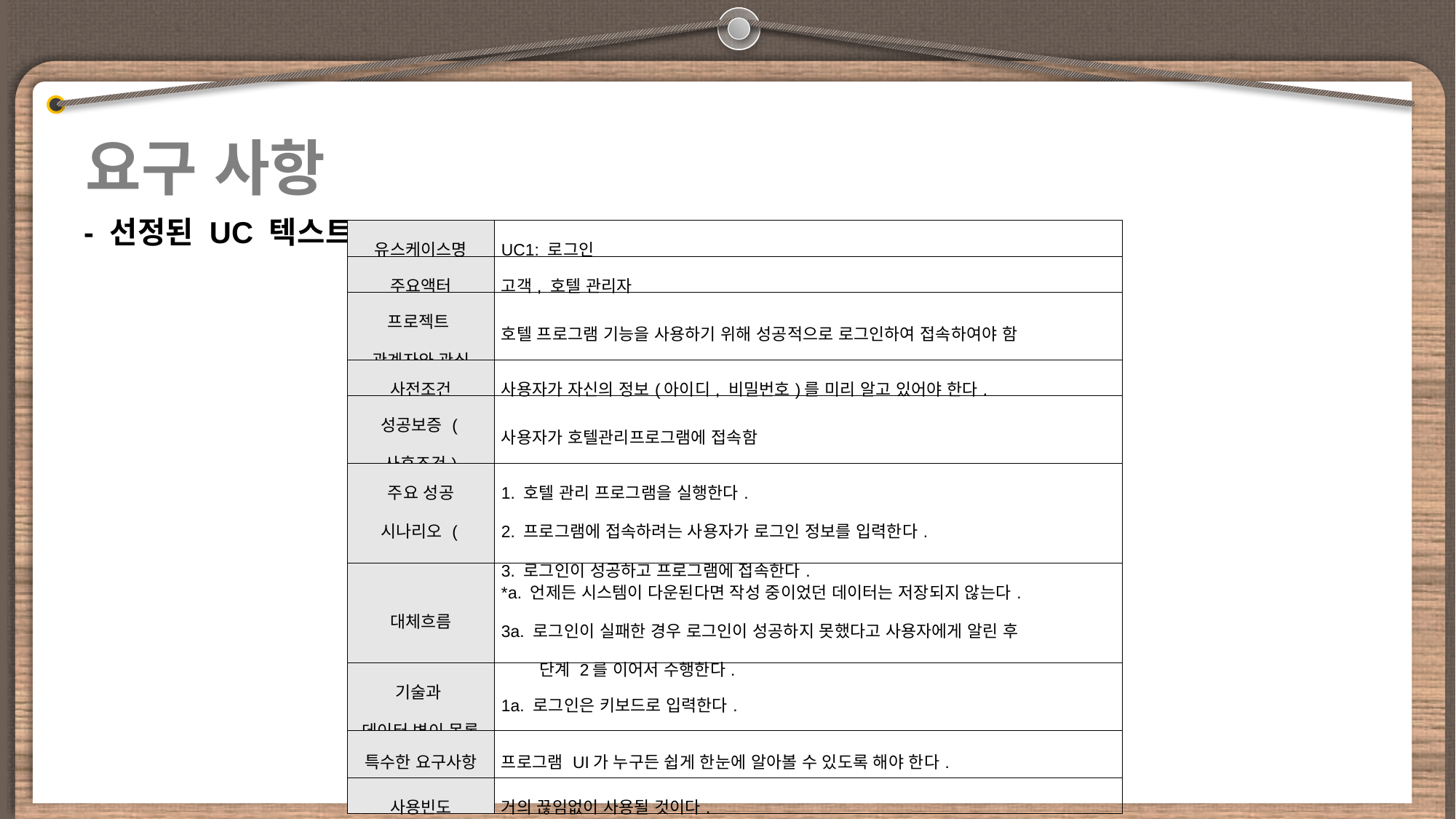

요구 사항
- 선정된 UC 텍스트
| 유스케이스명 | UC1: 로그인 |
| --- | --- |
| 주요액터 | 고객, 호텔 관리자 |
| 프로젝트 관계자와 관심 | 호텔 프로그램 기능을 사용하기 위해 성공적으로 로그인하여 접속하여야 함 |
| 사전조건 | 사용자가 자신의 정보(아이디, 비밀번호)를 미리 알고 있어야 한다. |
| 성공보증 (사후조건) | 사용자가 호텔관리프로그램에 접속함 |
| 주요 성공 시나리오 (기본흐름) | 1. 호텔 관리 프로그램을 실행한다. 2. 프로그램에 접속하려는 사용자가 로그인 정보를 입력한다. 3. 로그인이 성공하고 프로그램에 접속한다. |
| 대체흐름 | \*a. 언제든 시스템이 다운된다면 작성 중이었던 데이터는 저장되지 않는다. 3a. 로그인이 실패한 경우 로그인이 성공하지 못했다고 사용자에게 알린 후 단계 2를 이어서 수행한다. |
| 기술과 데이터 변이 목록 | 1a. 로그인은 키보드로 입력한다. |
| 특수한 요구사항 | 프로그램 UI가 누구든 쉽게 한눈에 알아볼 수 있도록 해야 한다. |
| 사용빈도 | 거의 끊임없이 사용될 것이다. |